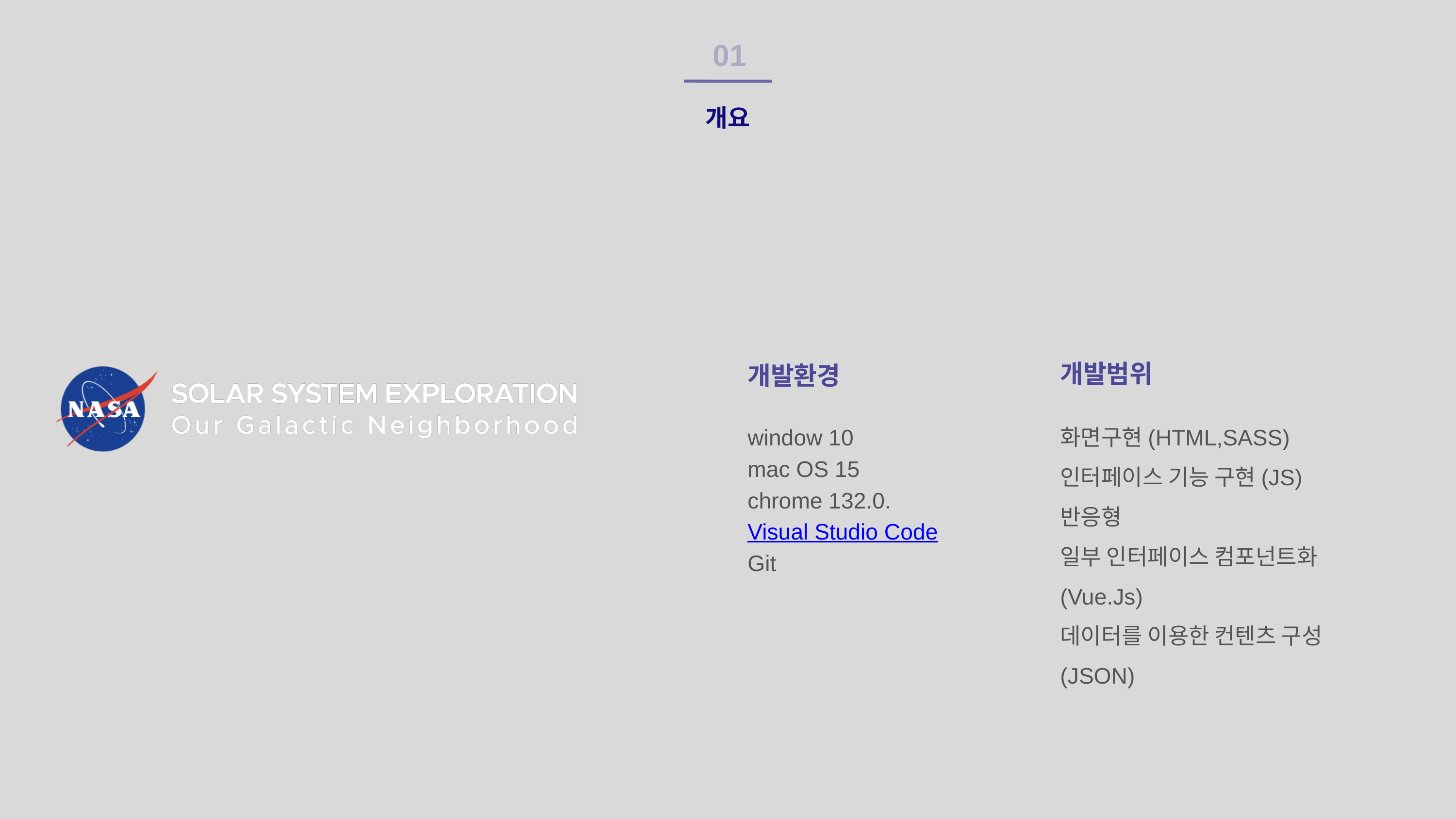

01

개요
개발범위
개발환경

화면구현(HTML,SASS)
인터페이스 기능 구현(JS)
반응형
일부 인터페이스 컴포넌트화(Vue.Js)
데이터를 이용한 컨텐츠 구성(JSON)

window 10
mac OS 15
chrome 132.0.
Visual Studio Code
Git